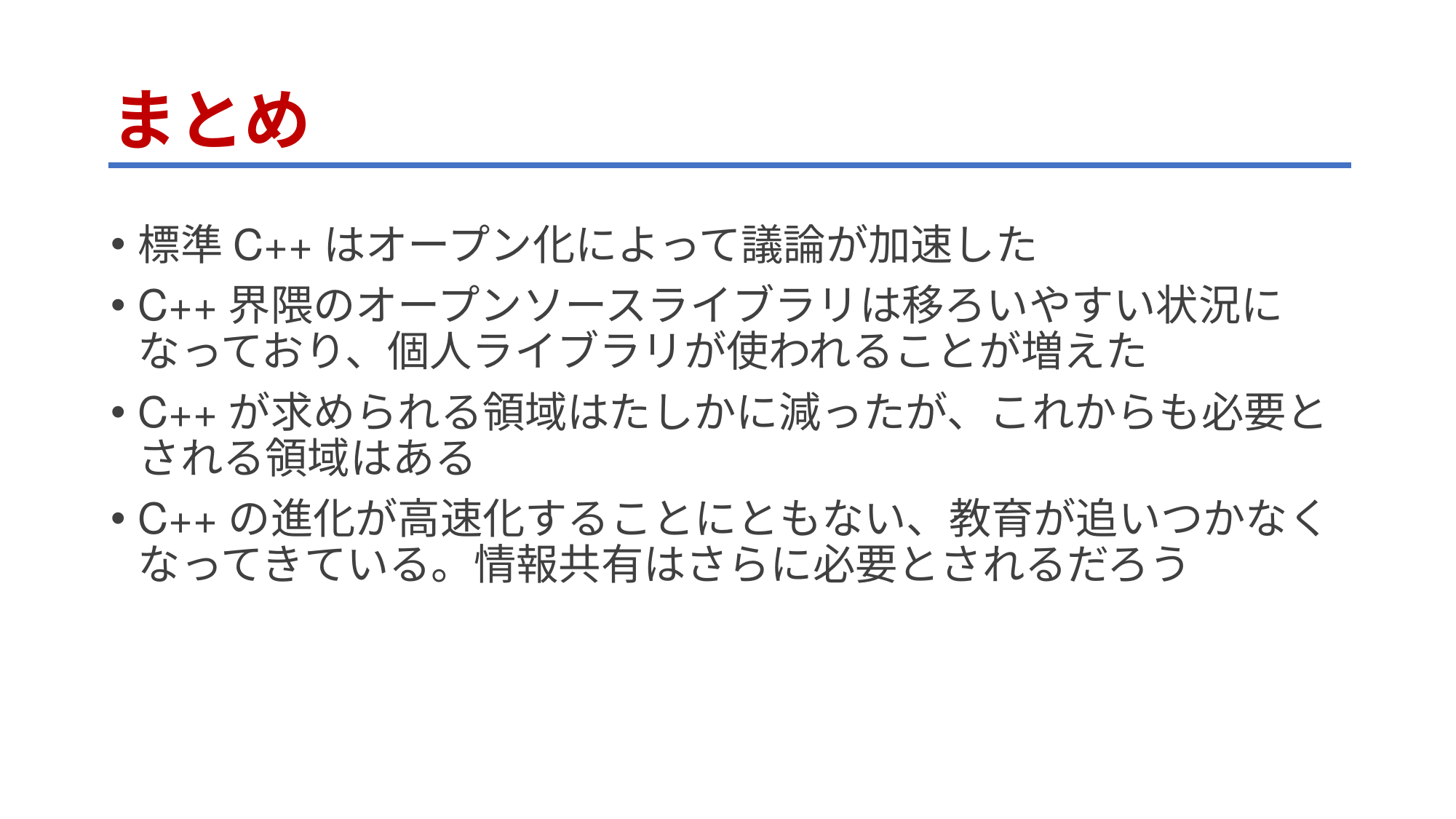

# まとめ
標準C++はオープン化によって議論が加速した
C++界隈のオープンソースライブラリは移ろいやすい状況になっており、個人ライブラリが使われることが増えた
C++が求められる領域はたしかに減ったが、これからも必要とされる領域はある
C++の進化が高速化することにともない、教育が追いつかなくなってきている。情報共有はさらに必要とされるだろう